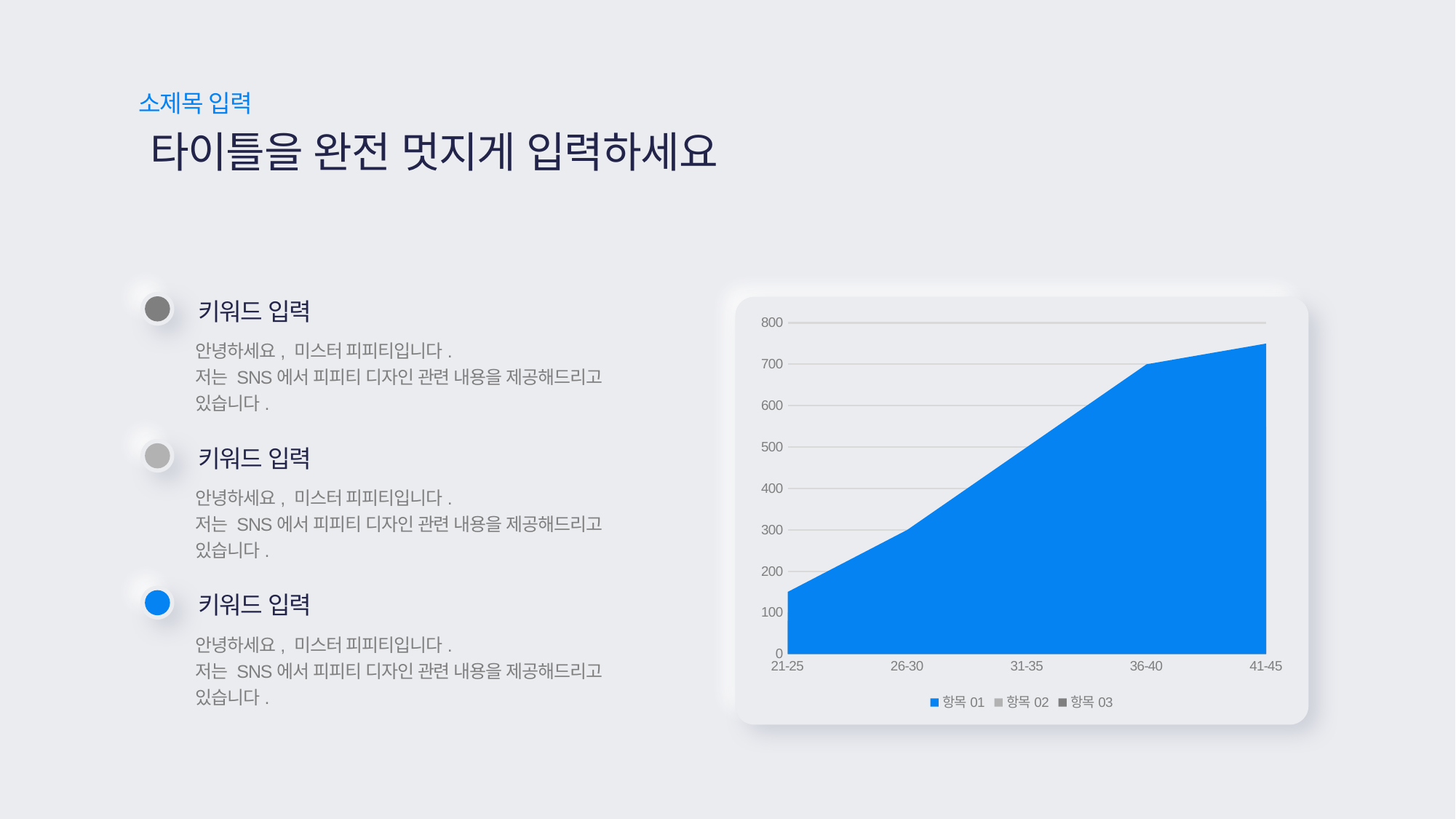

소제목 입력
타이틀을 완전 멋지게 입력하세요

키워드 입력
1

### Chart

| Category | 항목01 | 항목02 | 항목03 |
|---|---|---|---|
| 21-25 | 150.0 | 100.0 | 80.0 |
| 26-30 | 300.0 | 250.0 | 120.0 |
| 31-35 | 500.0 | 300.0 | 200.0 |
| 36-40 | 700.0 | 500.0 | 220.0 |
| 41-45 | 750.0 | 550.0 | 370.0 |
안녕하세요, 미스터 피피티입니다.
저는 SNS에서 피피티 디자인 관련 내용을 제공해드리고 있습니다.

키워드 입력
2
안녕하세요, 미스터 피피티입니다.
저는 SNS에서 피피티 디자인 관련 내용을 제공해드리고 있습니다.

키워드 입력
3
안녕하세요, 미스터 피피티입니다.
저는 SNS에서 피피티 디자인 관련 내용을 제공해드리고 있습니다.